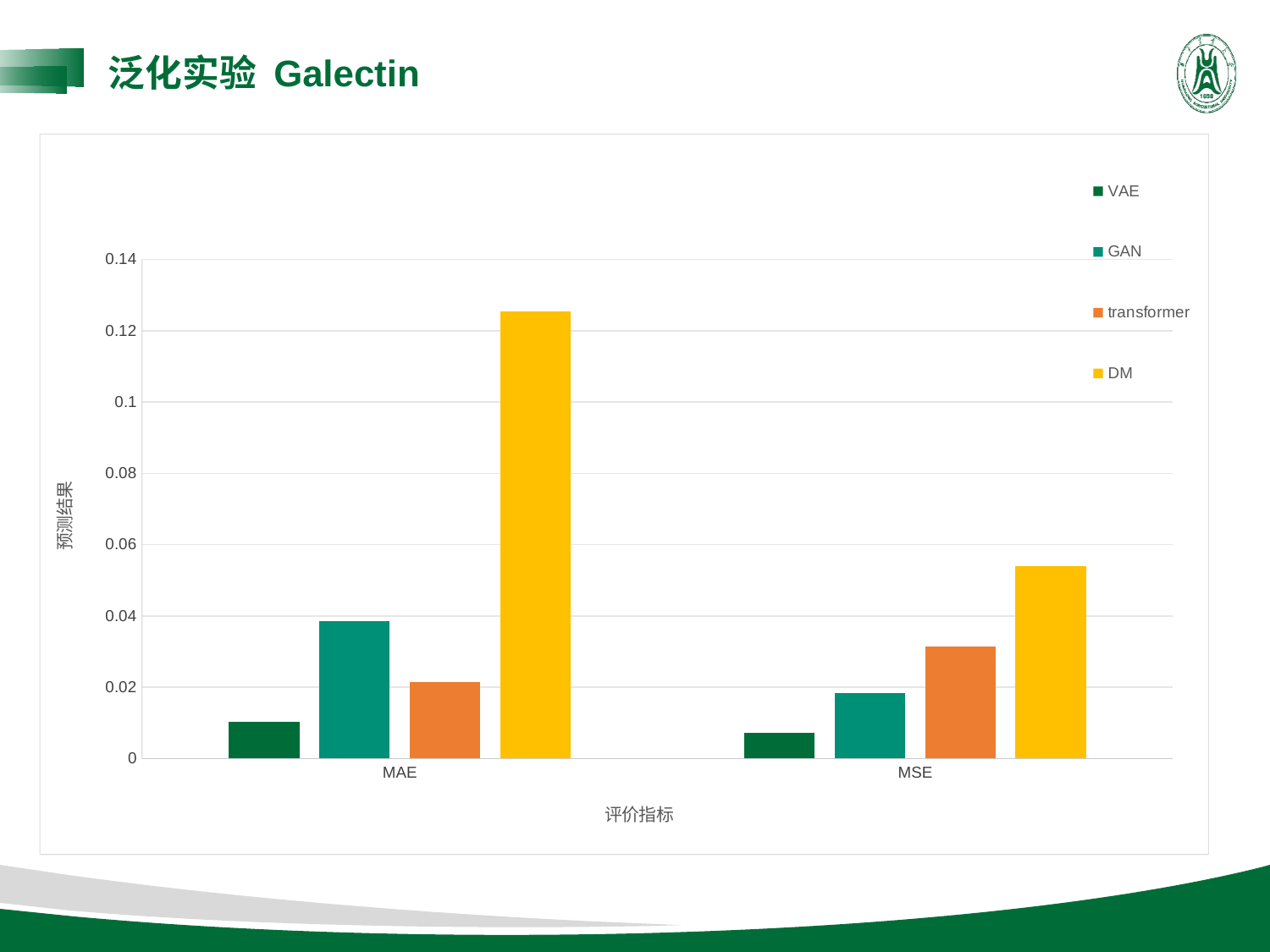

泛化实验 Galectin

### Chart

| Category | VAE | GAN | transformer | DM |
|---|---|---|---|---|
| MAE | 0.0103 | 0.0386 | 0.0215 | 0.1254 |
| MSE | 0.0071 | 0.0183 | 0.0314 | 0.054 |
26